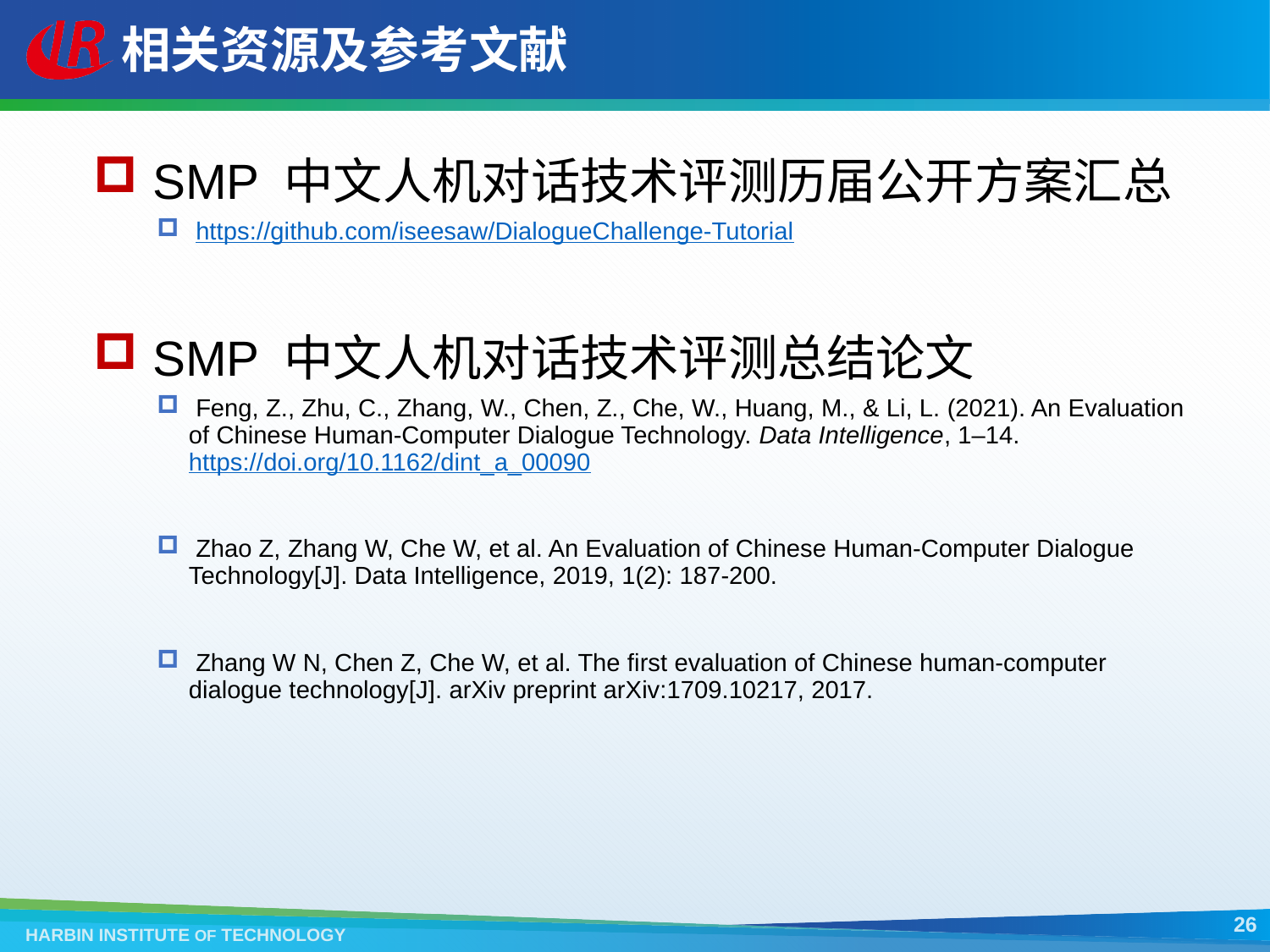

# 相关资源及参考文献
 SMP 中文人机对话技术评测历届公开方案汇总
 https://github.com/iseesaw/DialogueChallenge-Tutorial

 SMP 中文人机对话技术评测总结论文
 Feng, Z., Zhu, C., Zhang, W., Chen, Z., Che, W., Huang, M., & Li, L. (2021). An Evaluation of Chinese Human-Computer Dialogue Technology. Data Intelligence, 1–14. https://doi.org/10.1162/dint_a_00090

 Zhao Z, Zhang W, Che W, et al. An Evaluation of Chinese Human-Computer Dialogue Technology[J]. Data Intelligence, 2019, 1(2): 187-200.

 Zhang W N, Chen Z, Che W, et al. The first evaluation of Chinese human-computer dialogue technology[J]. arXiv preprint arXiv:1709.10217, 2017.
26
HARBIN INSTITUTE OF TECHNOLOGY